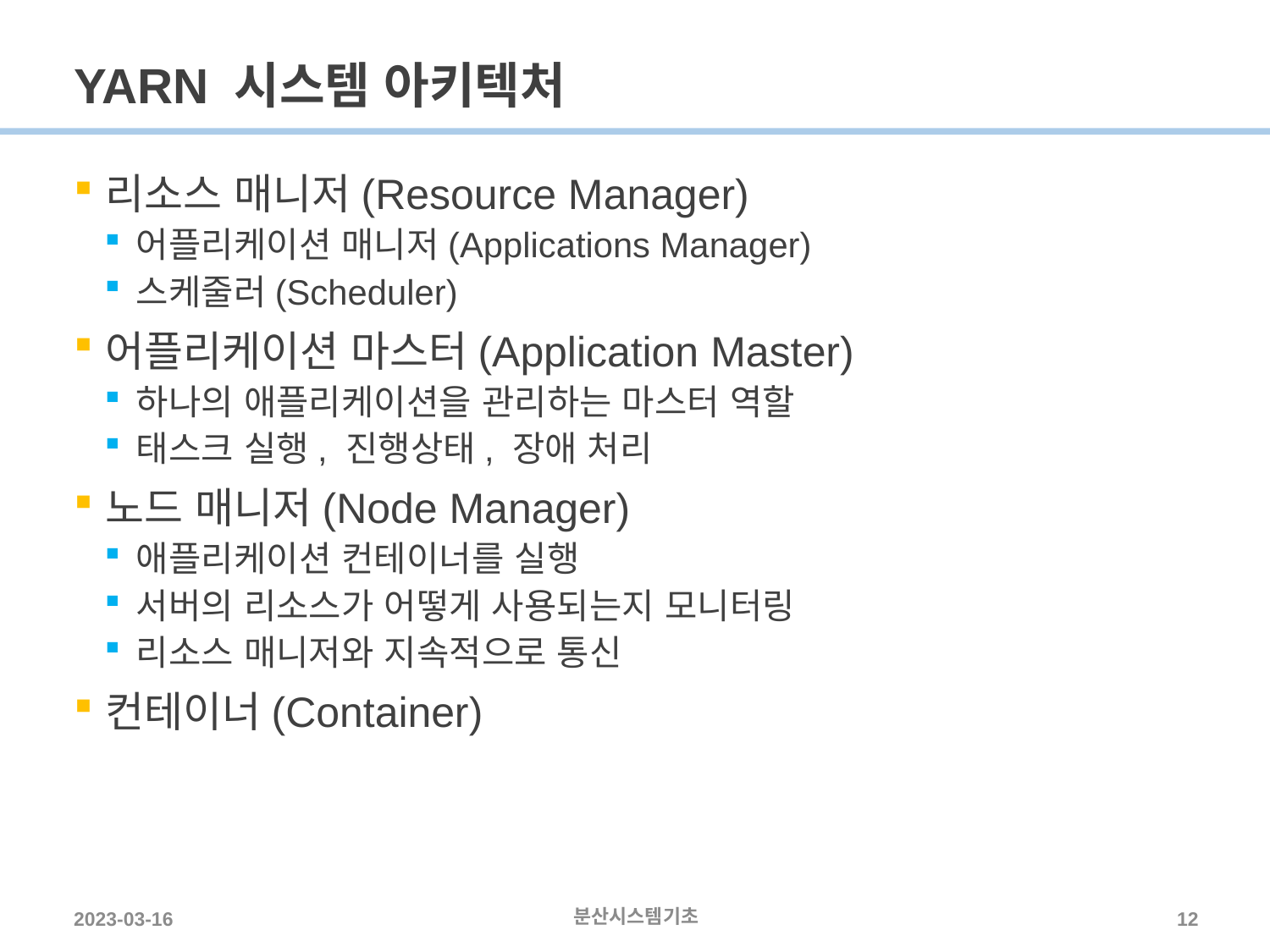

# YARN 시스템 아키텍처
리소스 매니저(Resource Manager)
어플리케이션 매니저(Applications Manager)
스케줄러(Scheduler)
어플리케이션 마스터(Application Master)
하나의 애플리케이션을 관리하는 마스터 역할
태스크 실행, 진행상태, 장애 처리
노드 매니저(Node Manager)
애플리케이션 컨테이너를 실행
서버의 리소스가 어떻게 사용되는지 모니터링
리소스 매니저와 지속적으로 통신
컨테이너(Container)

2023-03-16
분산시스템기초
12